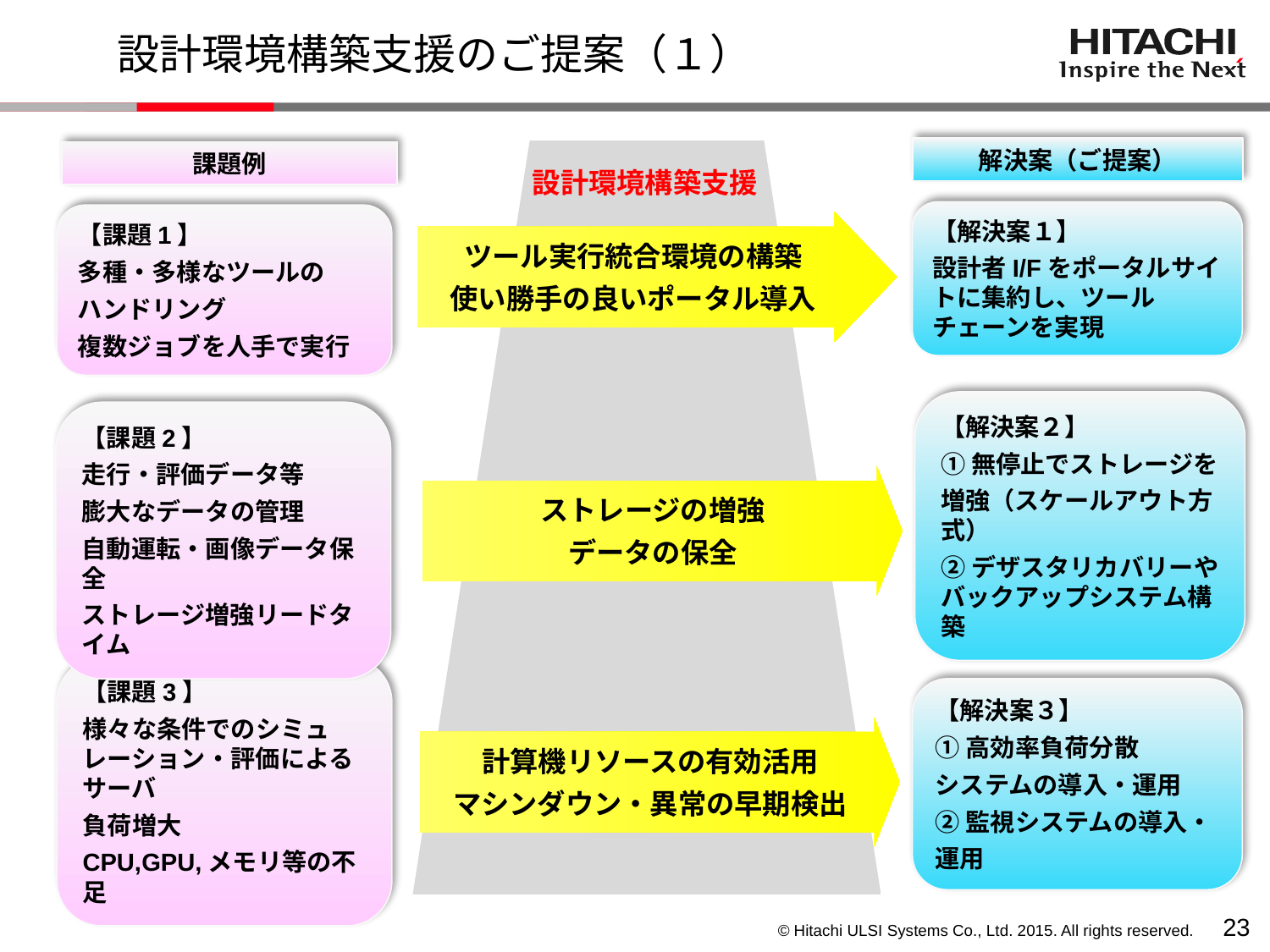

設計環境構築支援のご提案（１）
解決案（ご提案）

課題例
設計環境構築支援
【解決案１】
設計者I/Fをポータルサイトに集約し、ツールチェーンを実現
【課題1】
多種・多様なツールの
ハンドリング
複数ジョブを人手で実行
ツール実行統合環境の構築
使い勝手の良いポータル導入
【解決案２】
①無停止でストレージを
増強（スケールアウト方式）
②デザスタリカバリーやバックアップシステム構築
【課題2】
走行・評価データ等
膨大なデータの管理
自動運転・画像データ保全
ストレージ増強リードタイム
ストレージの増強
データの保全
【解決案３】
①高効率負荷分散
システムの導入・運用
②監視システムの導入・
運用
【課題3】
様々な条件でのシミュレーション・評価によるサーバ
負荷増大
CPU,GPU,メモリ等の不足
計算機リソースの有効活用
マシンダウン・異常の早期検出
23